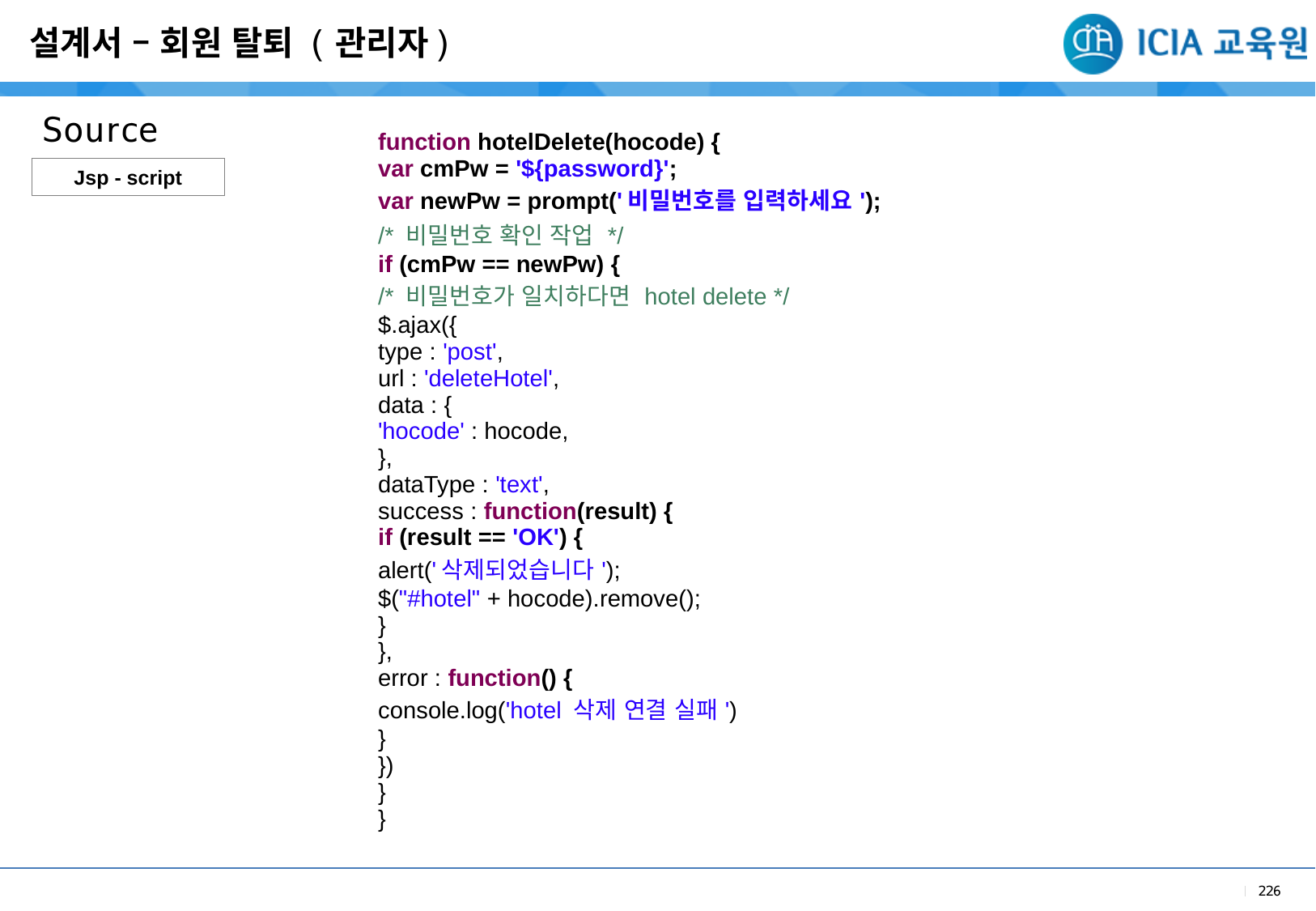

설계서 – 회원 탈퇴 (관리자)
Source
| function hotelDelete(hocode) { var cmPw = '${password}'; var newPw = prompt('비밀번호를 입력하세요'); /\* 비밀번호 확인 작업 \*/ if (cmPw == newPw) { /\* 비밀번호가 일치하다면 hotel delete \*/ $.ajax({ type : 'post', url : 'deleteHotel', data : { 'hocode' : hocode, }, dataType : 'text', success : function(result) { if (result == 'OK') { alert('삭제되었습니다'); $("#hotel" + hocode).remove(); } }, error : function() { console.log('hotel 삭제 연결 실패') } }) } } |
| --- |
Jsp - script